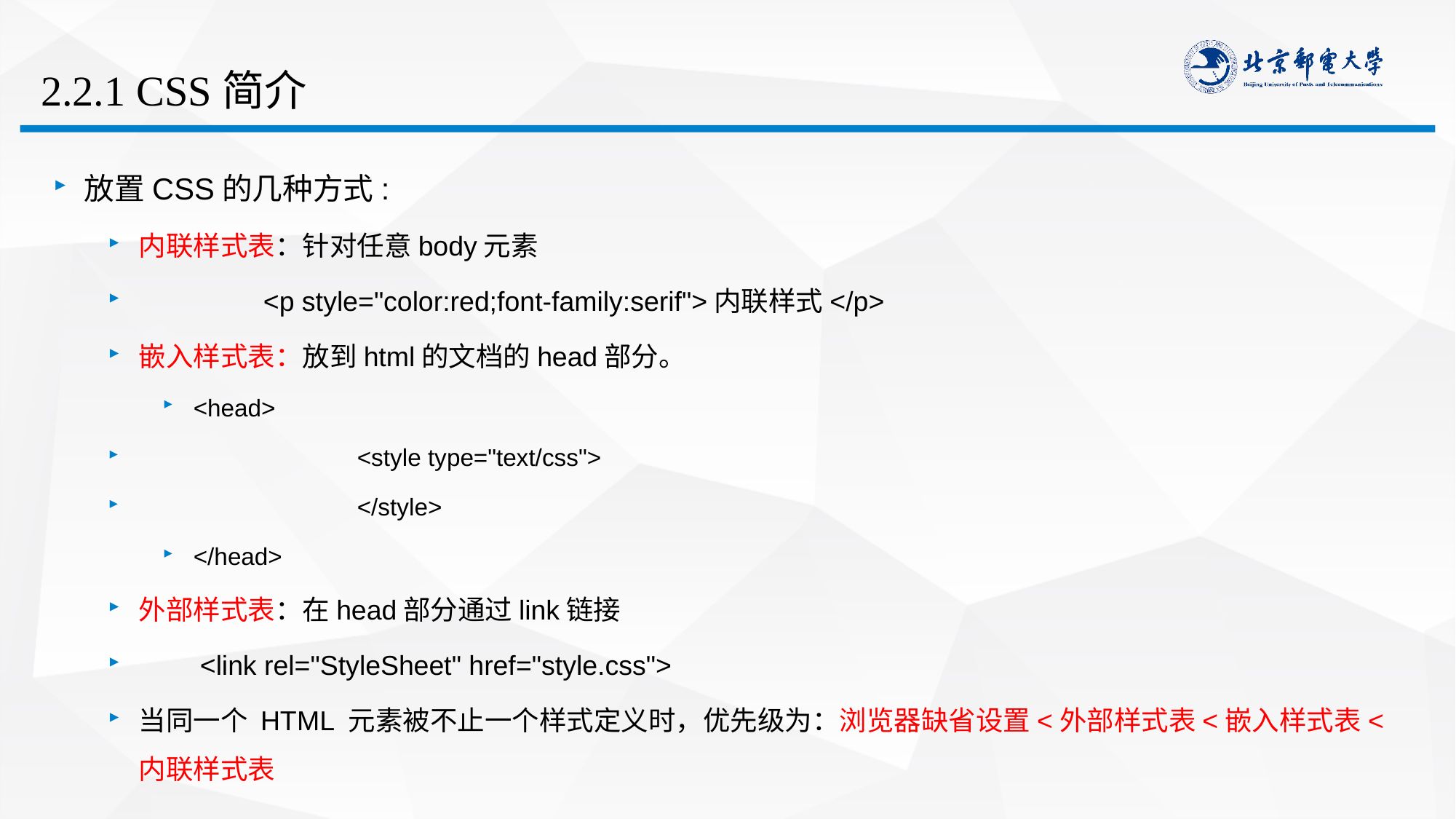

# 2.2.1 CSS简介
放置CSS的几种方式:
内联样式表：针对任意body元素
	  <p style="color:red;font-family:serif">内联样式</p>
嵌入样式表：放到html的文档的head部分。
<head>
		<style type="text/css">
		</style>
</head>
外部样式表：在head部分通过link链接
        <link rel="StyleSheet" href="style.css">
当同一个 HTML 元素被不止一个样式定义时，优先级为：浏览器缺省设置<外部样式表<嵌入样式表<内联样式表